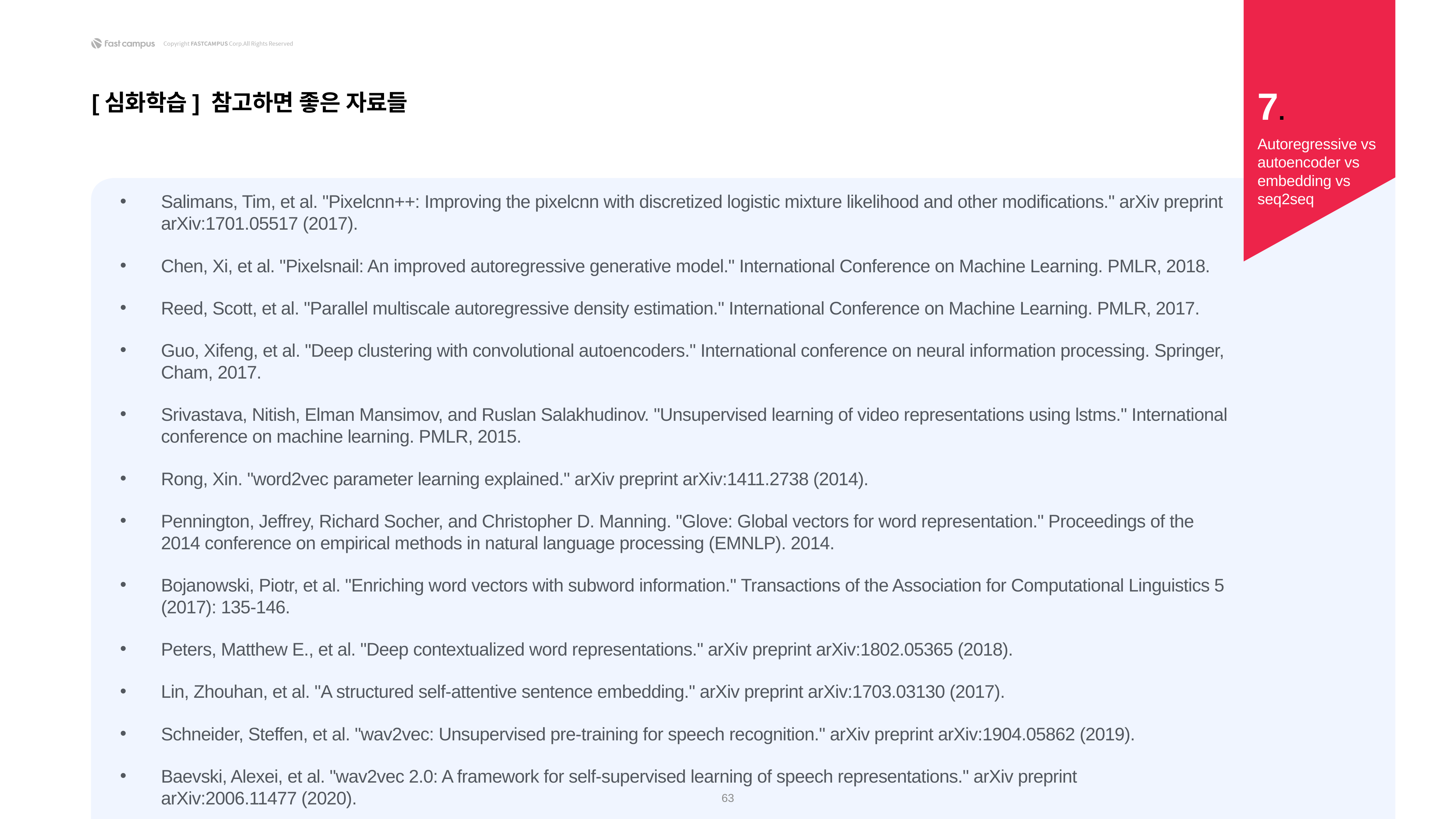

7.
[심화학습] 참고하면 좋은 자료들
Autoregressive vs autoencoder vs embedding vs seq2seq

Salimans, Tim, et al. "Pixelcnn++: Improving the pixelcnn with discretized logistic mixture likelihood and other modifications." arXiv preprint arXiv:1701.05517 (2017).
Chen, Xi, et al. "Pixelsnail: An improved autoregressive generative model." International Conference on Machine Learning. PMLR, 2018.
Reed, Scott, et al. "Parallel multiscale autoregressive density estimation." International Conference on Machine Learning. PMLR, 2017.
Guo, Xifeng, et al. "Deep clustering with convolutional autoencoders." International conference on neural information processing. Springer, Cham, 2017.
Srivastava, Nitish, Elman Mansimov, and Ruslan Salakhudinov. "Unsupervised learning of video representations using lstms." International conference on machine learning. PMLR, 2015.
Rong, Xin. "word2vec parameter learning explained." arXiv preprint arXiv:1411.2738 (2014).
Pennington, Jeffrey, Richard Socher, and Christopher D. Manning. "Glove: Global vectors for word representation." Proceedings of the 2014 conference on empirical methods in natural language processing (EMNLP). 2014.
Bojanowski, Piotr, et al. "Enriching word vectors with subword information." Transactions of the Association for Computational Linguistics 5 (2017): 135-146.
Peters, Matthew E., et al. "Deep contextualized word representations." arXiv preprint arXiv:1802.05365 (2018).
Lin, Zhouhan, et al. "A structured self-attentive sentence embedding." arXiv preprint arXiv:1703.03130 (2017).
Schneider, Steffen, et al. "wav2vec: Unsupervised pre-training for speech recognition." arXiv preprint arXiv:1904.05862 (2019).
Baevski, Alexei, et al. "wav2vec 2.0: A framework for self-supervised learning of speech representations." arXiv preprint arXiv:2006.11477 (2020).
63